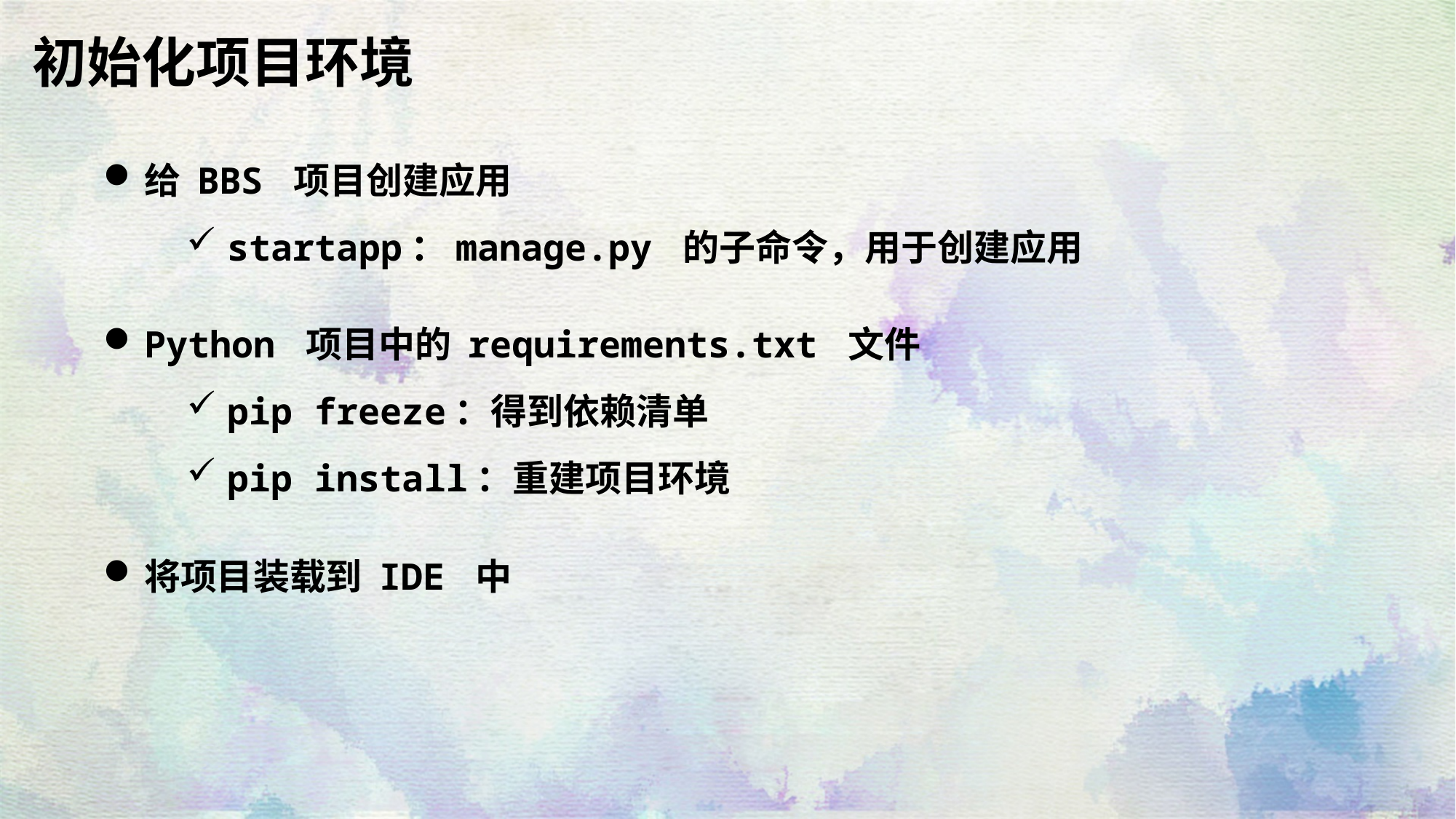

初始化项目环境
给 BBS 项目创建应用
startapp：manage.py 的子命令，用于创建应用
Python 项目中的 requirements.txt 文件
pip freeze：得到依赖清单
pip install：重建项目环境
将项目装载到 IDE 中